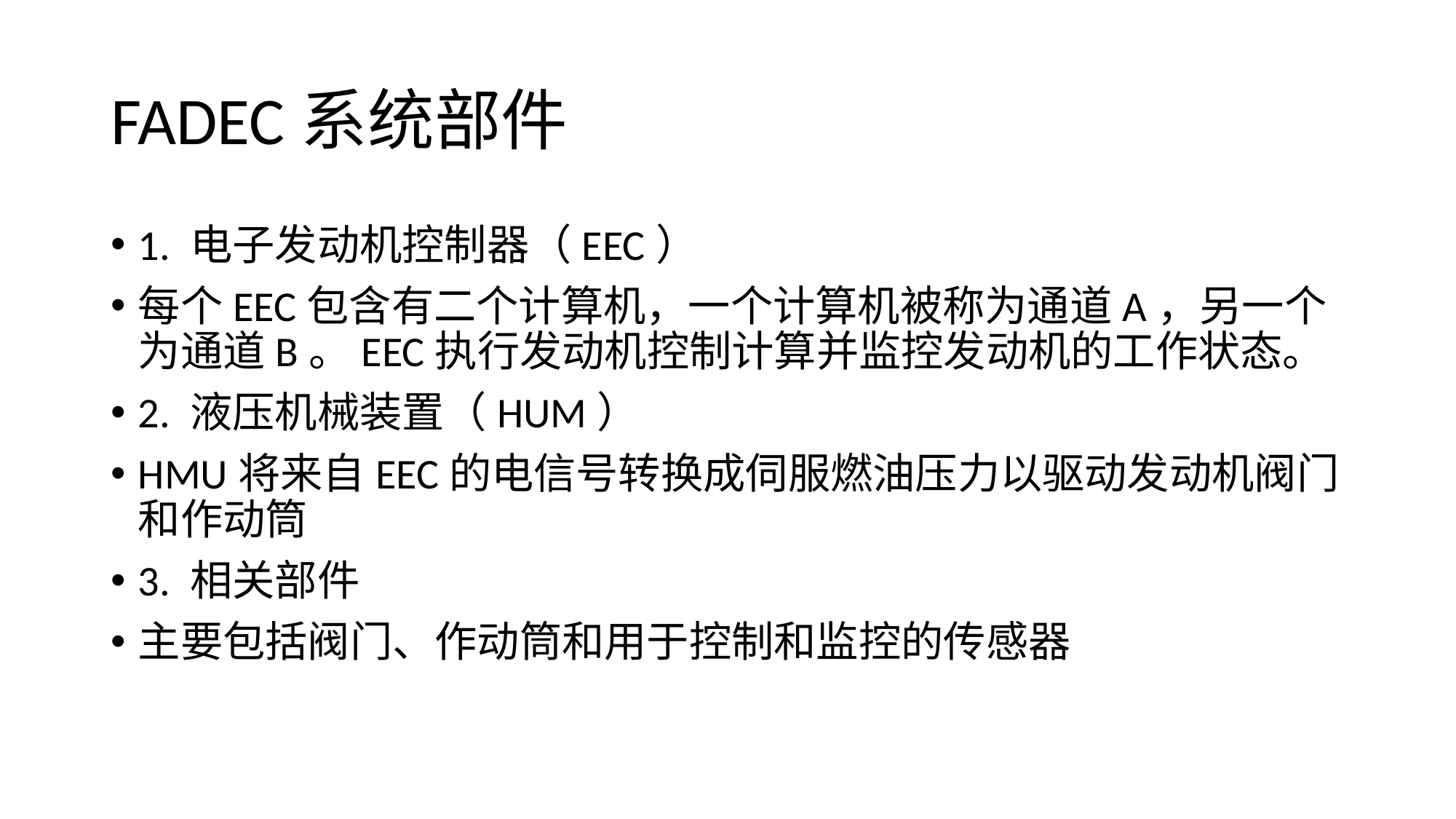

# FADEC系统部件
1. 电子发动机控制器（EEC）
每个EEC包含有二个计算机，一个计算机被称为通道A，另一个为通道B。EEC执行发动机控制计算并监控发动机的工作状态。
2. 液压机械装置（HUM）
HMU将来自EEC的电信号转换成伺服燃油压力以驱动发动机阀门和作动筒
3. 相关部件
主要包括阀门、作动筒和用于控制和监控的传感器